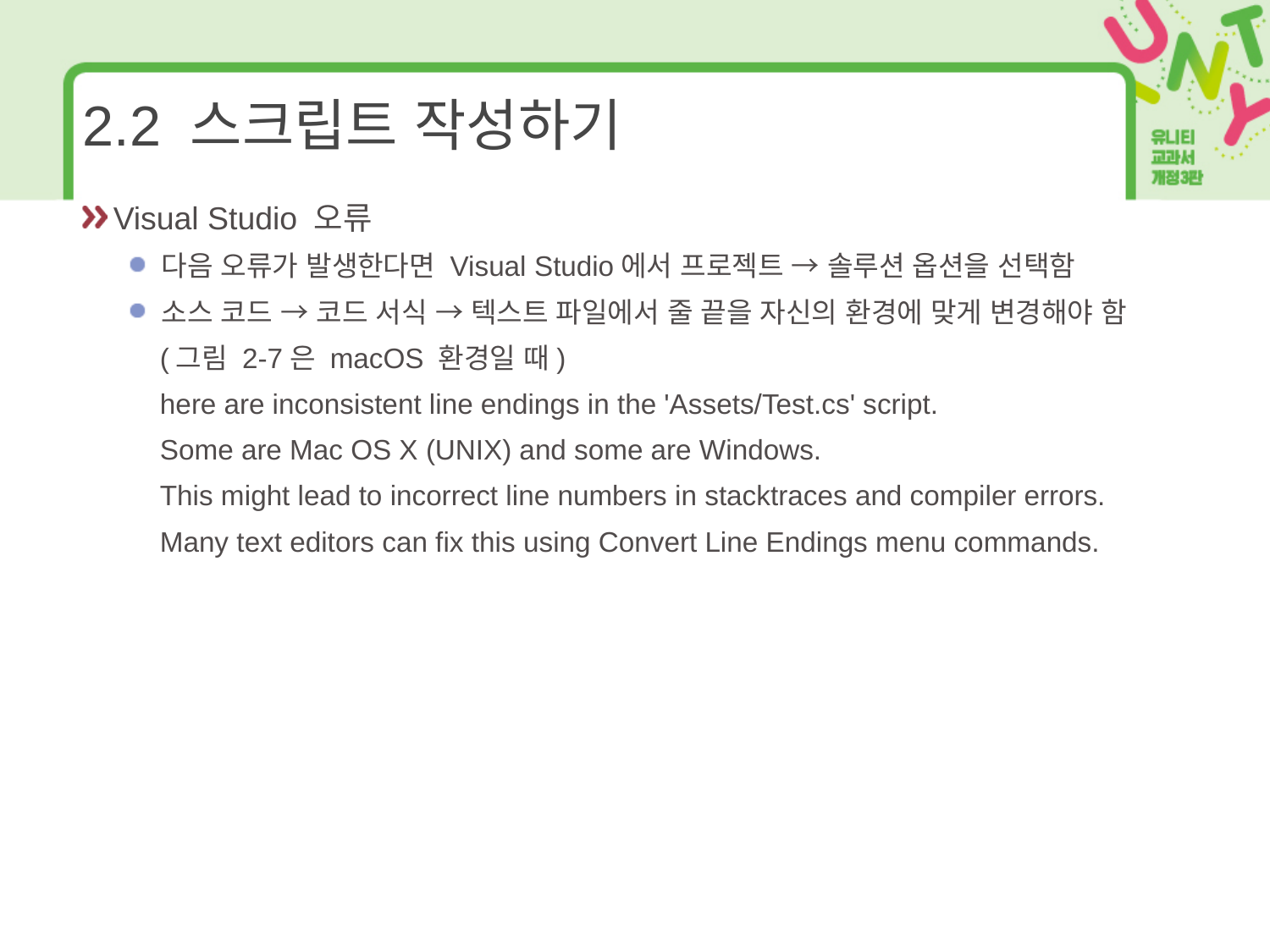

# 2.2 스크립트 작성하기
Visual Studio 오류
다음 오류가 발생한다면 Visual Studio에서 프로젝트 → 솔루션 옵션을 선택함
소스 코드 → 코드 서식 → 텍스트 파일에서 줄 끝을 자신의 환경에 맞게 변경해야 함
    (그림 2-7은 macOS 환경일 때)
    here are inconsistent line endings in the 'Assets/Test.cs' script.
    Some are Mac OS X (UNIX) and some are Windows.
    This might lead to incorrect line numbers in stacktraces and compiler errors.
    Many text editors can fix this using Convert Line Endings menu commands.